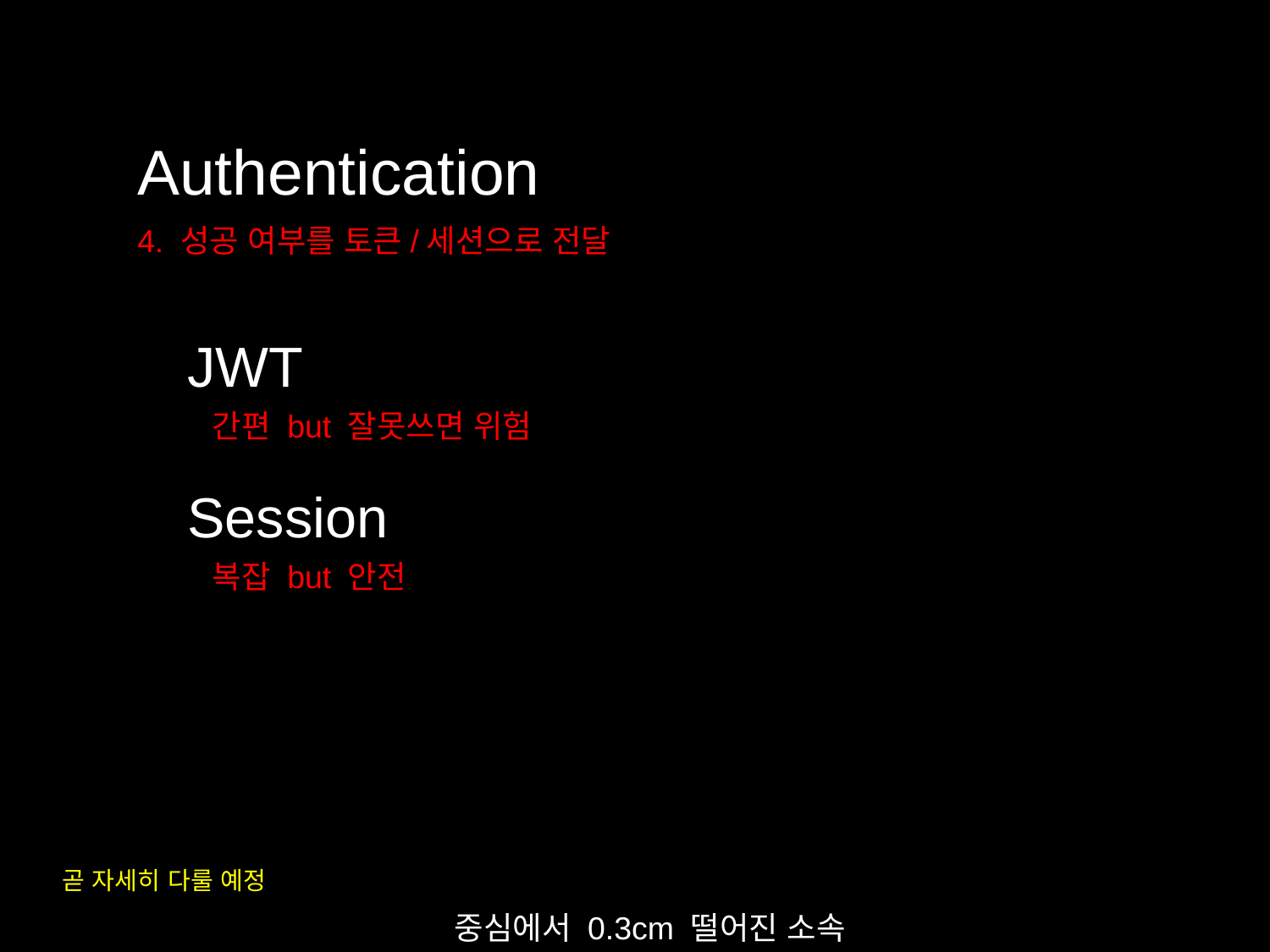

Authentication
4. 성공 여부를 토큰/세션으로 전달
JWT
간편 but 잘못쓰면 위험
Session
복잡 but 안전
곧 자세히 다룰 예정